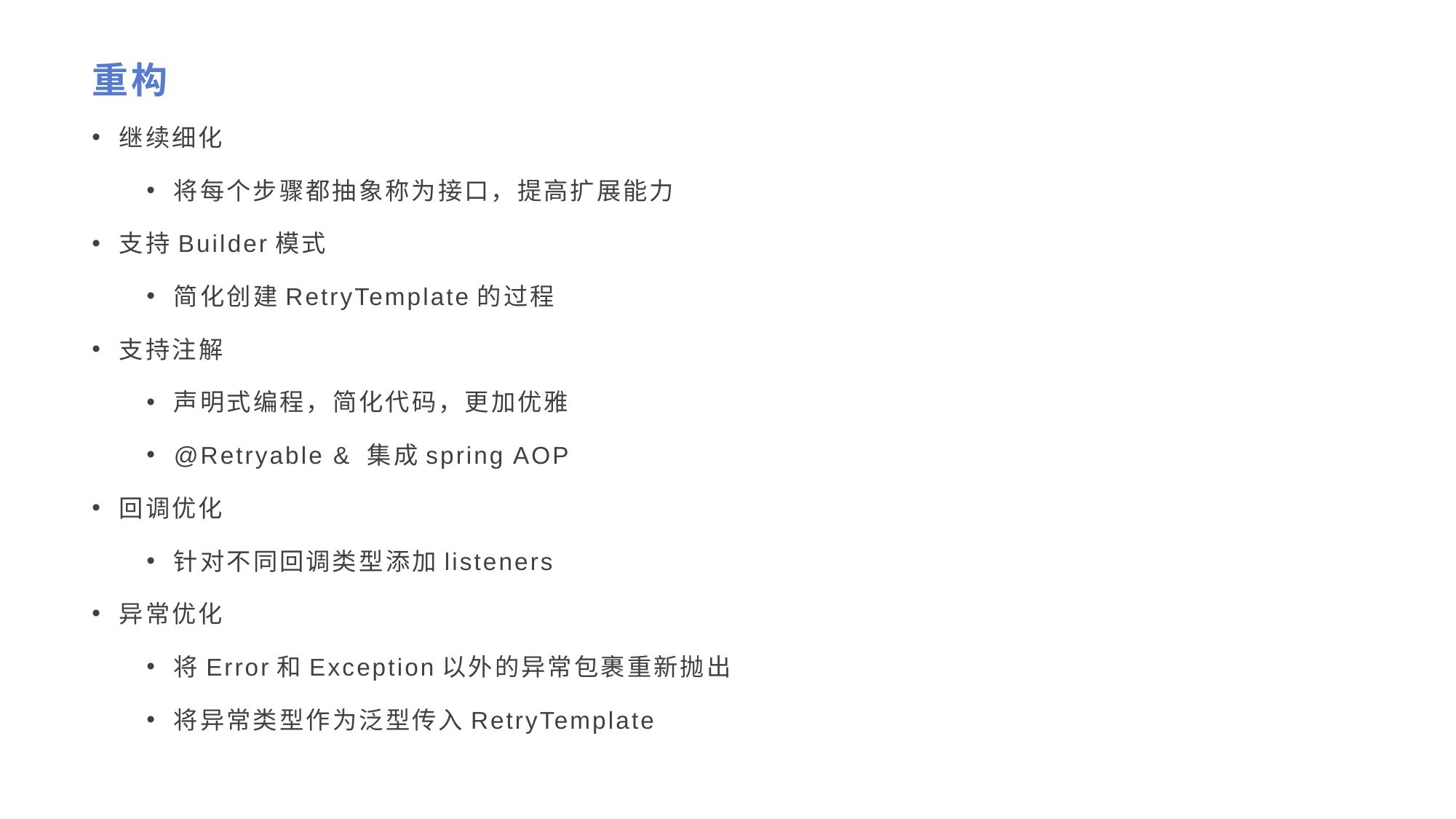

# 重构
继续细化
将每个步骤都抽象称为接口，提高扩展能力
支持Builder模式
简化创建RetryTemplate的过程
支持注解
声明式编程，简化代码，更加优雅
@Retryable & 集成spring AOP
回调优化
针对不同回调类型添加listeners
异常优化
将Error和Exception以外的异常包裹重新抛出
将异常类型作为泛型传入RetryTemplate